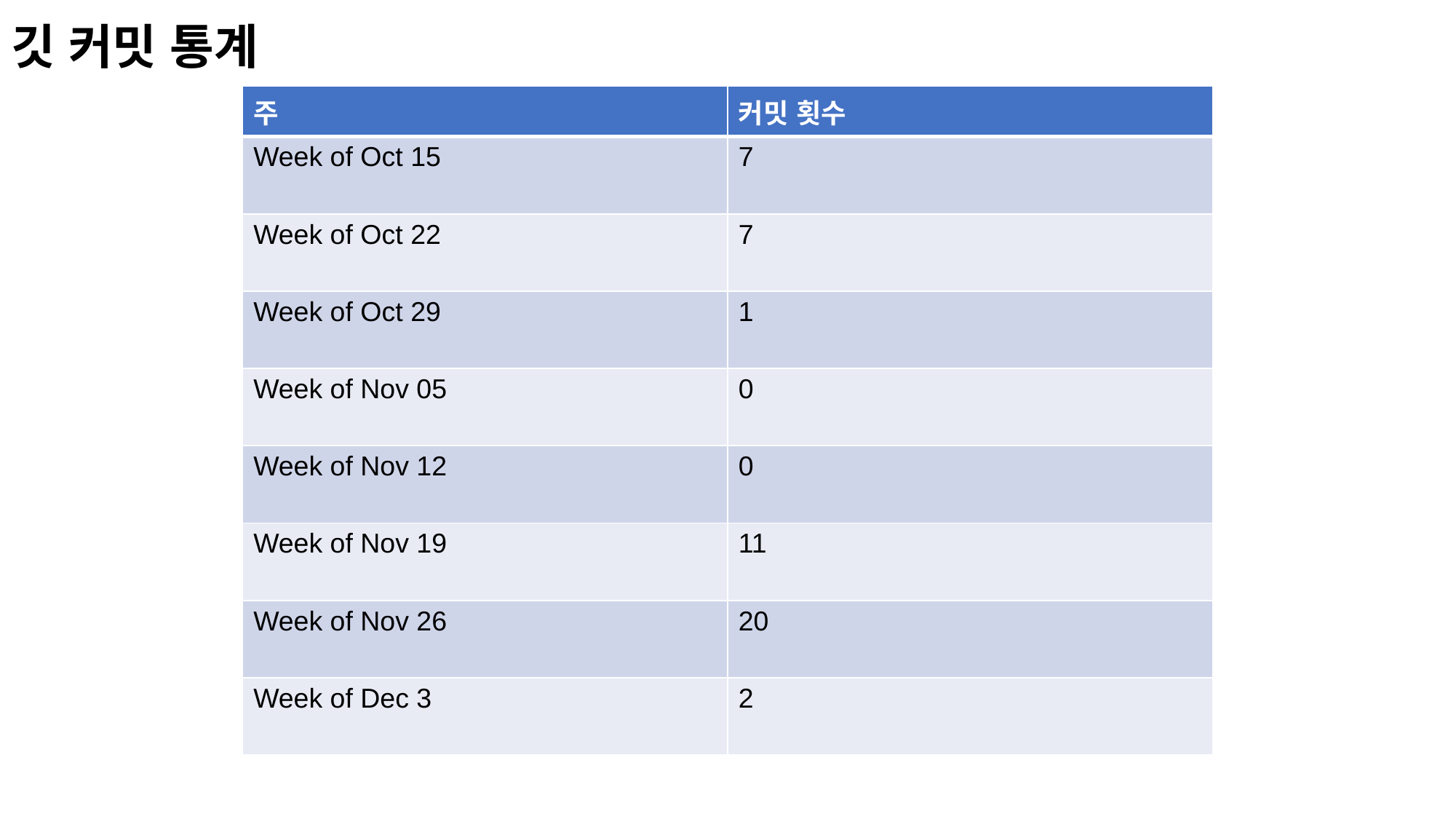

# 깃 커밋 통계
| 주 | 커밋 횟수 |
| --- | --- |
| Week of Oct 15 | 7 |
| Week of Oct 22 | 7 |
| Week of Oct 29 | 1 |
| Week of Nov 05 | 0 |
| Week of Nov 12 | 0 |
| Week of Nov 19 | 11 |
| Week of Nov 26 | 20 |
| Week of Dec 3 | 2 |